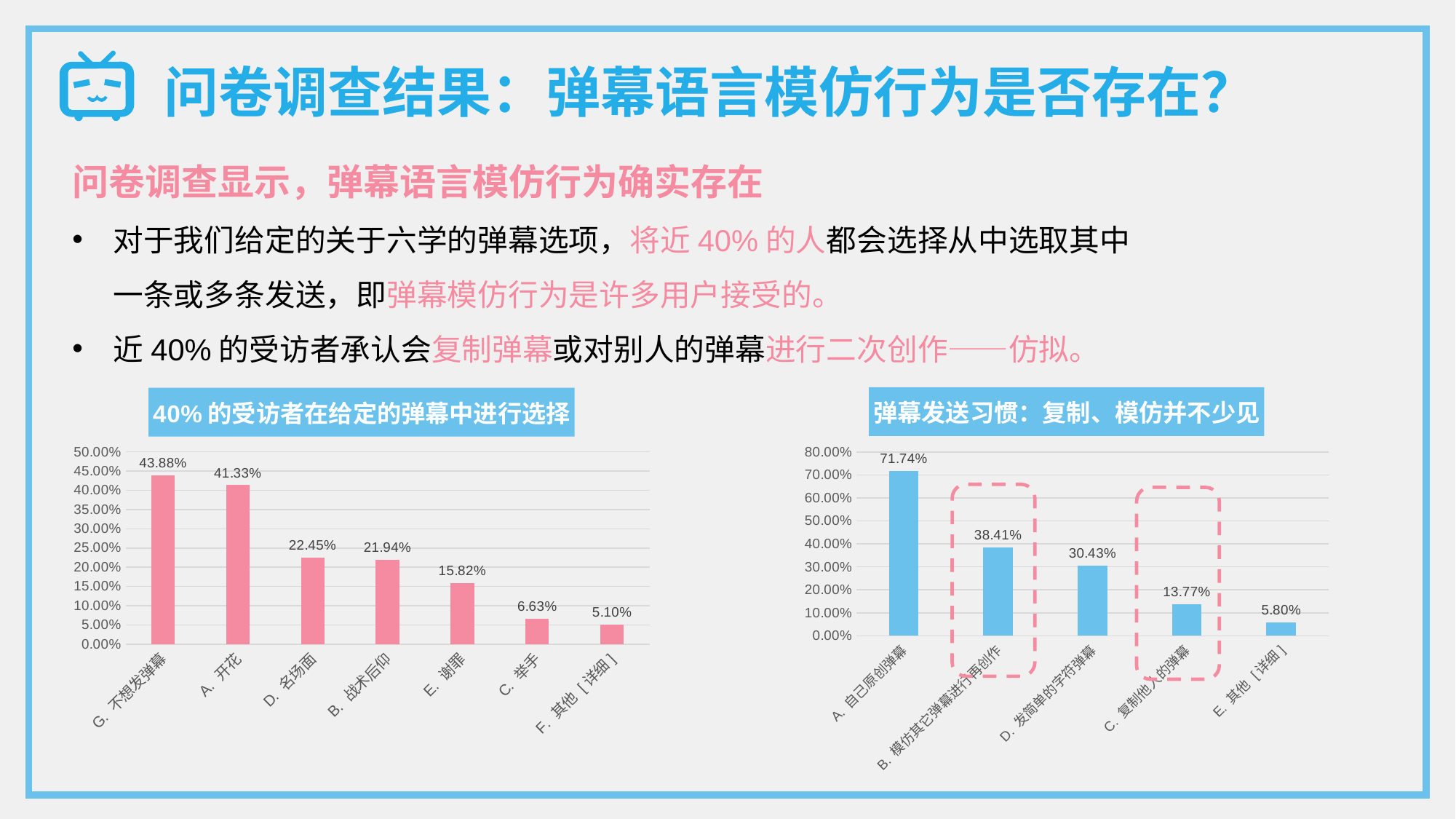

问卷调查结果：弹幕语言模仿行为是否存在？
问卷调查显示，弹幕语言模仿行为确实存在
对于我们给定的关于六学的弹幕选项，将近40%的人都会选择从中选取其中一条或多条发送，即弹幕模仿行为是许多用户接受的。
近40%的受访者承认会复制弹幕或对别人的弹幕进行二次创作——仿拟。

### Chart: 弹幕发送习惯：复制、模仿并不少见

| Category | 弹幕发送习惯：复制、模仿并不少见 |
|---|---|
| A. 自己原创弹幕 | 0.7174 |
| B. 模仿其它弹幕进行再创作 | 0.3841 |
| D. 发简单的字符弹幕 | 0.3043 |
| C. 复制他人的弹幕 | 0.1377 |
| E. 其他 [详细] | 0.058 |

### Chart: 40%的受访者在给定的弹幕中进行选择

| Category | 40%的受访者在给定的弹幕中进行选择 |
|---|---|
| G. 不想发弹幕 | 0.4388 |
| A. 开花 | 0.4133 |
| D. 名场面 | 0.2245 |
| B. 战术后仰 | 0.2194 |
| E. 谢罪 | 0.1582 |
| C. 举手 | 0.0663 |
| F. 其他 [详细] | 0.051 |